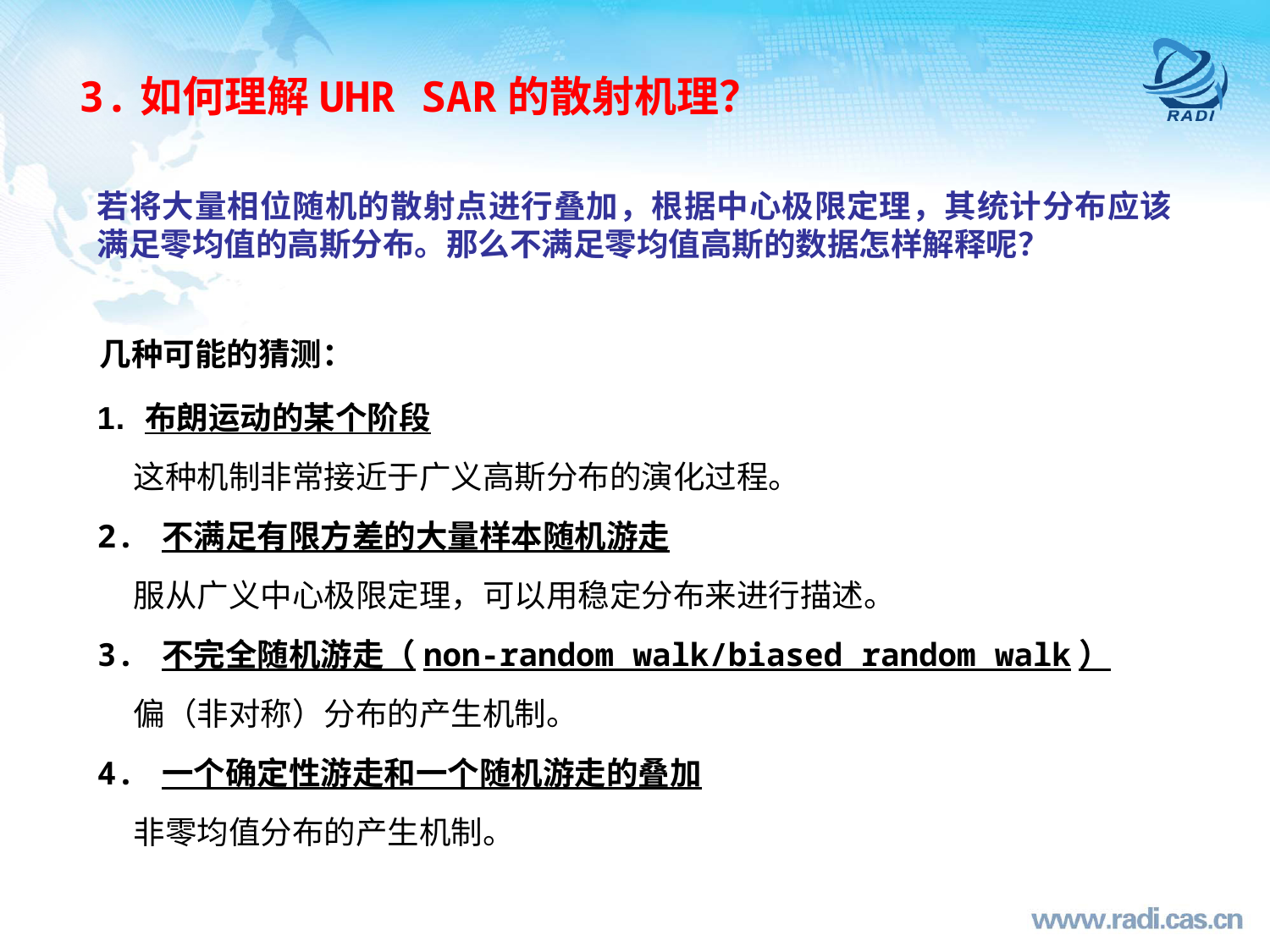

3.如何理解UHR SAR的散射机理？
若将大量相位随机的散射点进行叠加，根据中心极限定理，其统计分布应该满足零均值的高斯分布。那么不满足零均值高斯的数据怎样解释呢？
几种可能的猜测：
布朗运动的某个阶段
    这种机制非常接近于广义高斯分布的演化过程。
2. 不满足有限方差的大量样本随机游走
    服从广义中心极限定理，可以用稳定分布来进行描述。
3. 不完全随机游走（non-random walk/biased random walk）
    偏（非对称）分布的产生机制。
4. 一个确定性游走和一个随机游走的叠加
    非零均值分布的产生机制。